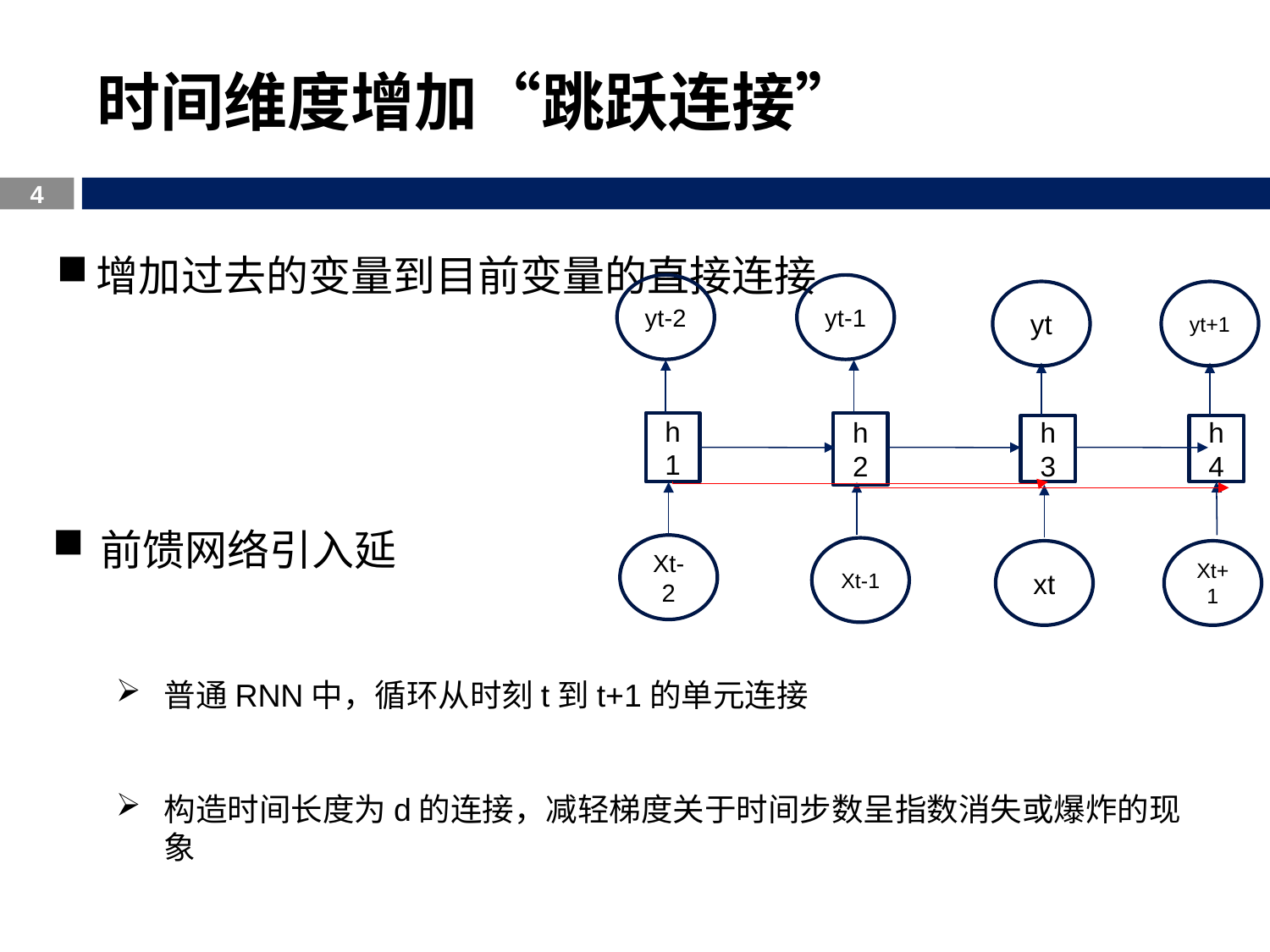

时间维度增加“跳跃连接”
4
增加过去的变量到目前变量的直接连接
yt-2
yt-1
yt
yt+1
h2
h1
h3
h4

前馈网络引入延

普通RNN中，循环从时刻t到t+1的单元连接

构造时间长度为d的连接，减轻梯度关于时间步数呈指数消失或爆炸的现象

Xt-2
Xt-1
xt
Xt+1